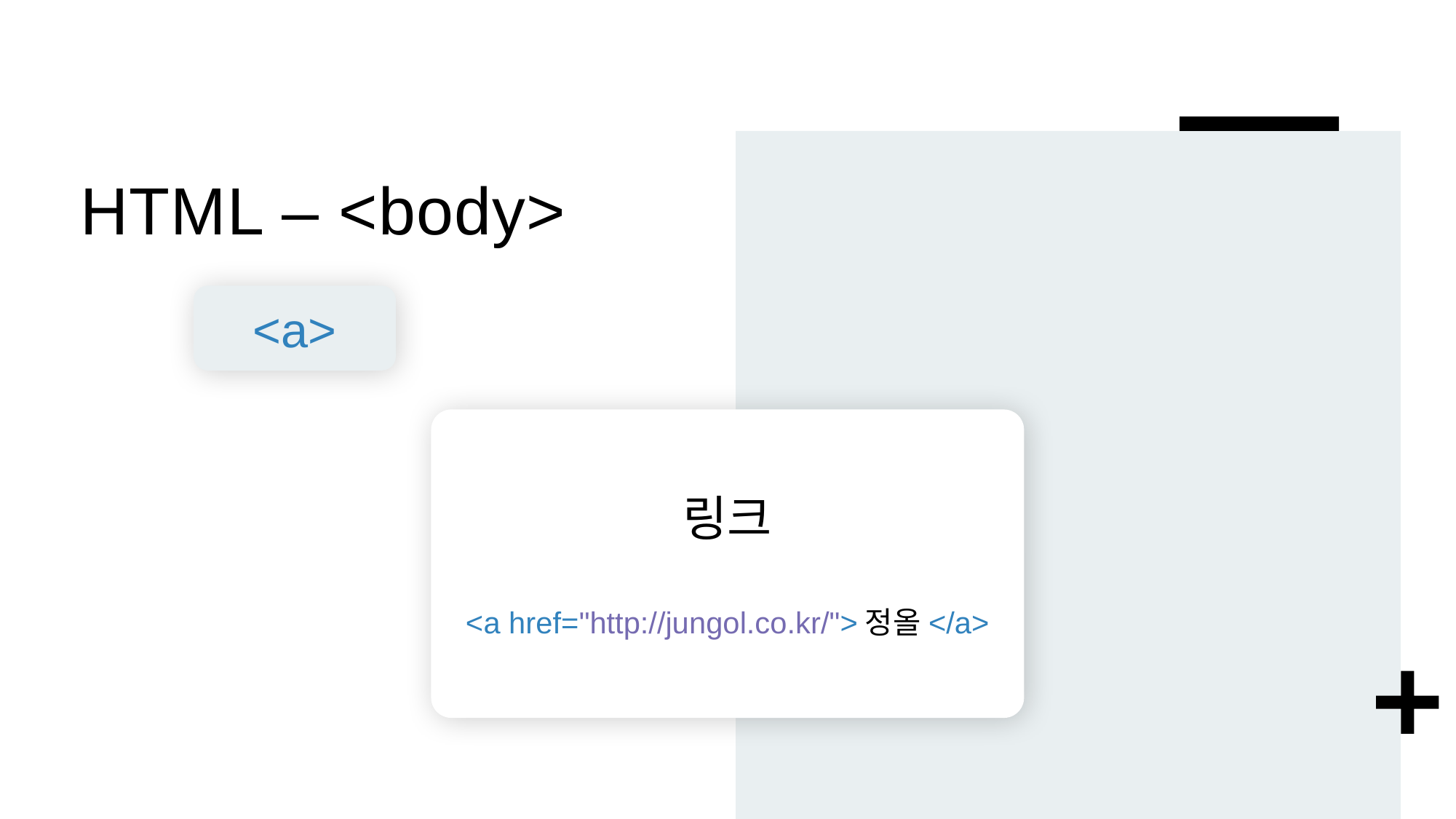

# HTML – <body>
<a>
링크

<a href="http://jungol.co.kr/">정올</a>